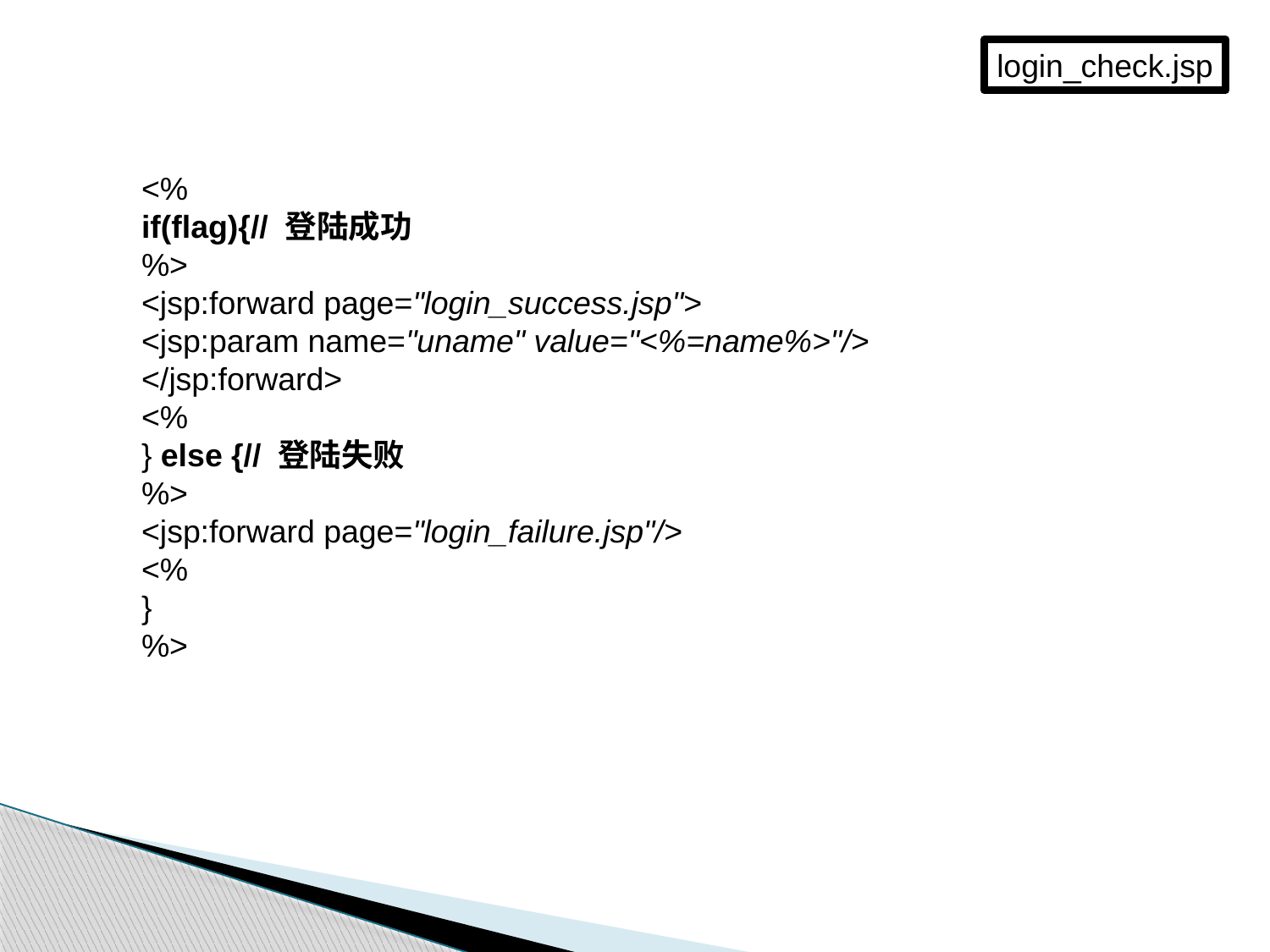

login_check.jsp
<%
if(flag){// 登陆成功
%>
<jsp:forward page="login_success.jsp">
<jsp:param name="uname" value="<%=name%>"/>
</jsp:forward>
<%
} else {// 登陆失败
%>
<jsp:forward page="login_failure.jsp"/>
<%
}
%>